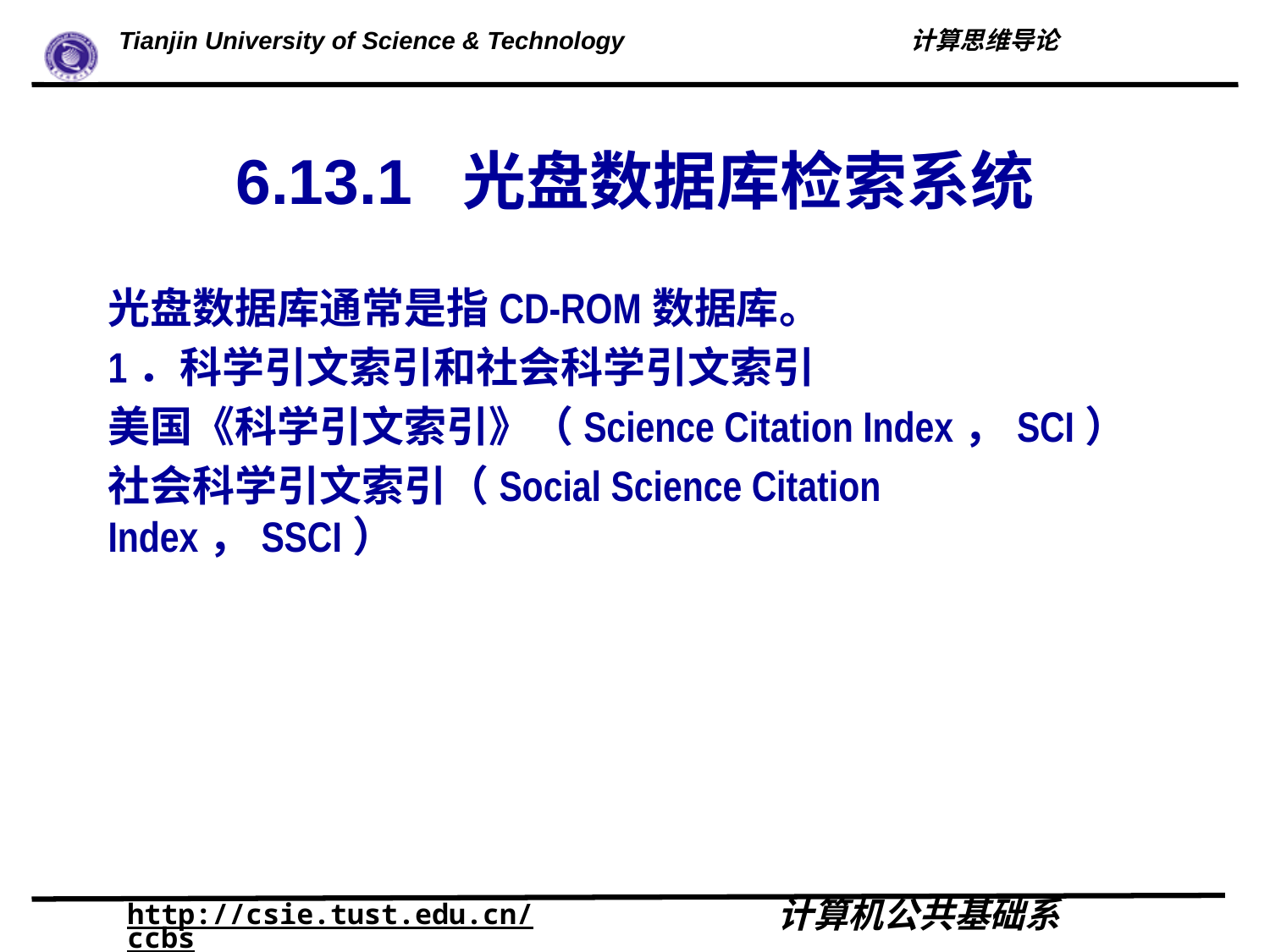

# 6.13.1  光盘数据库检索系统
光盘数据库通常是指CD-ROM数据库。
1．科学引文索引和社会科学引文索引
美国《科学引文索引》（Science Citation Index，SCI）
社会科学引文索引（Social Science Citation Index，SSCI）